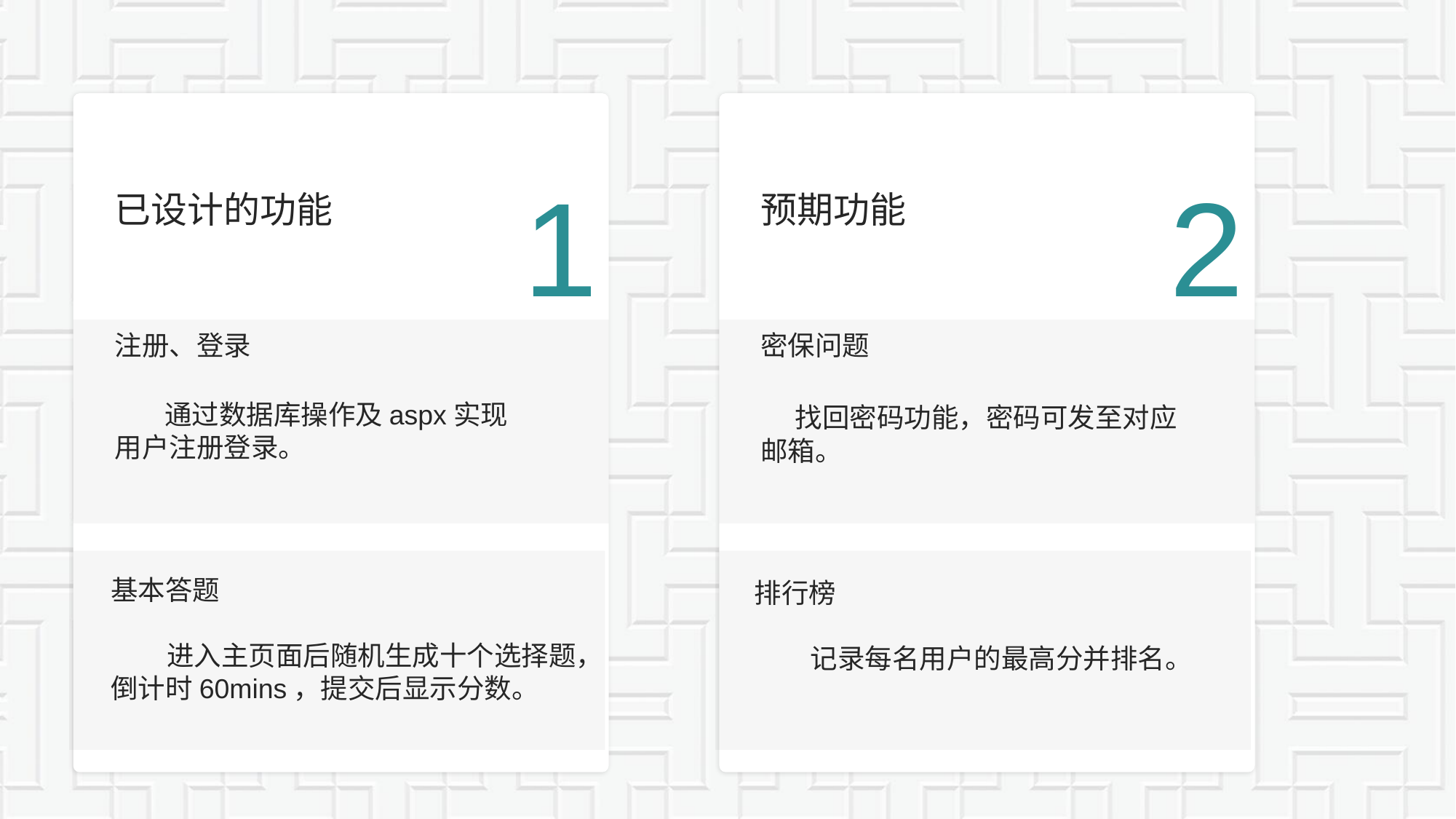

1
已设计的功能

注册、登录
       通过数据库操作及aspx实现用户注册登录。

2
预期功能

密保问题
    找回密码功能，密码可发至对应邮箱。

基本答题

        进入主页面后随机生成十个选择题，倒计时60mins，提交后显示分数。
排行榜

        记录每名用户的最高分并排名。